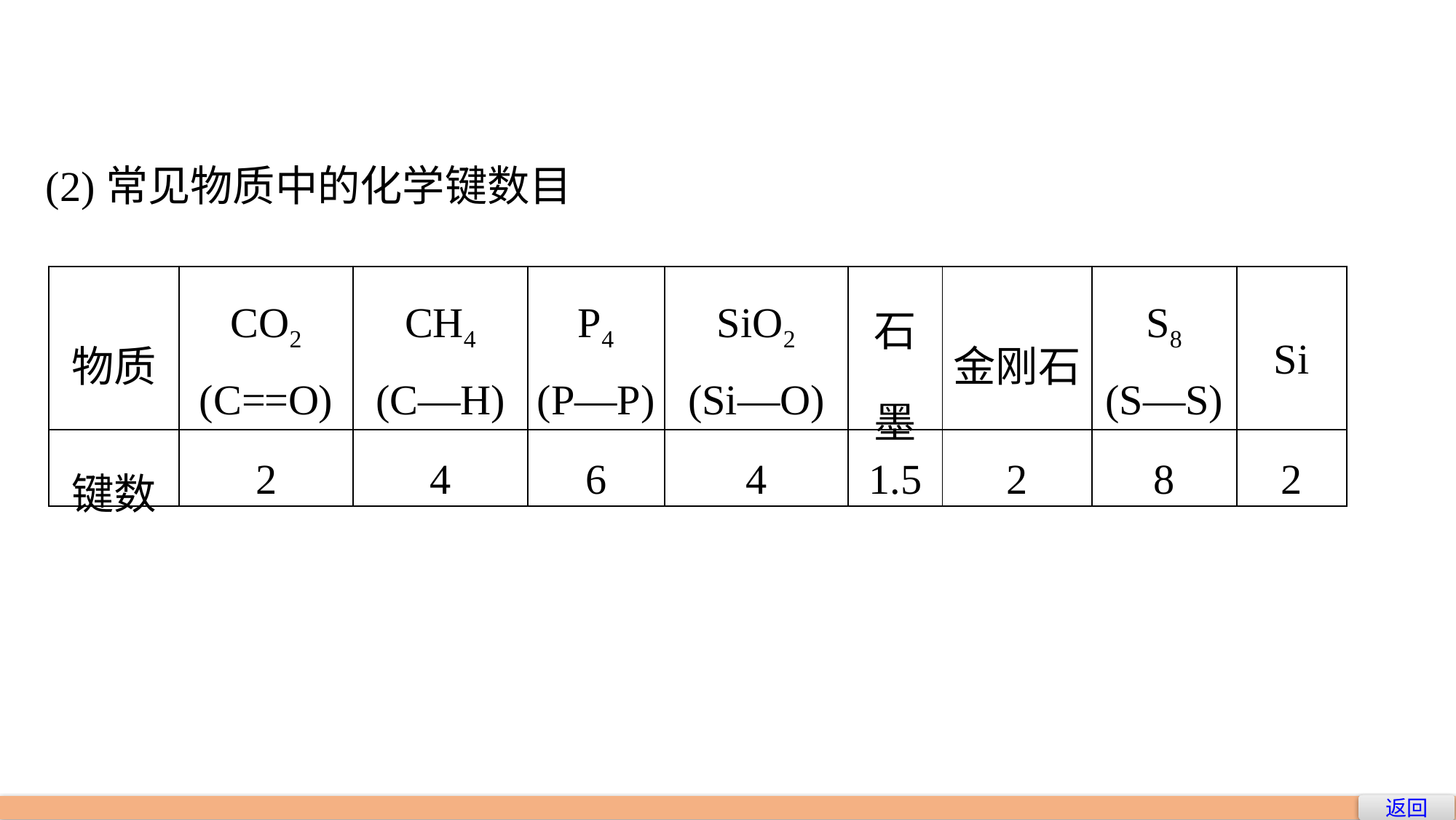

(2)常见物质中的化学键数目
| 物质 | CO2 (C==O) | CH4 (C—H) | P4 (P—P) | SiO2 (Si—O) | 石墨 | 金刚石 | S8 (S—S) | Si |
| --- | --- | --- | --- | --- | --- | --- | --- | --- |
| 键数 | 2 | 4 | 6 | 4 | 1.5 | 2 | 8 | 2 |
返回